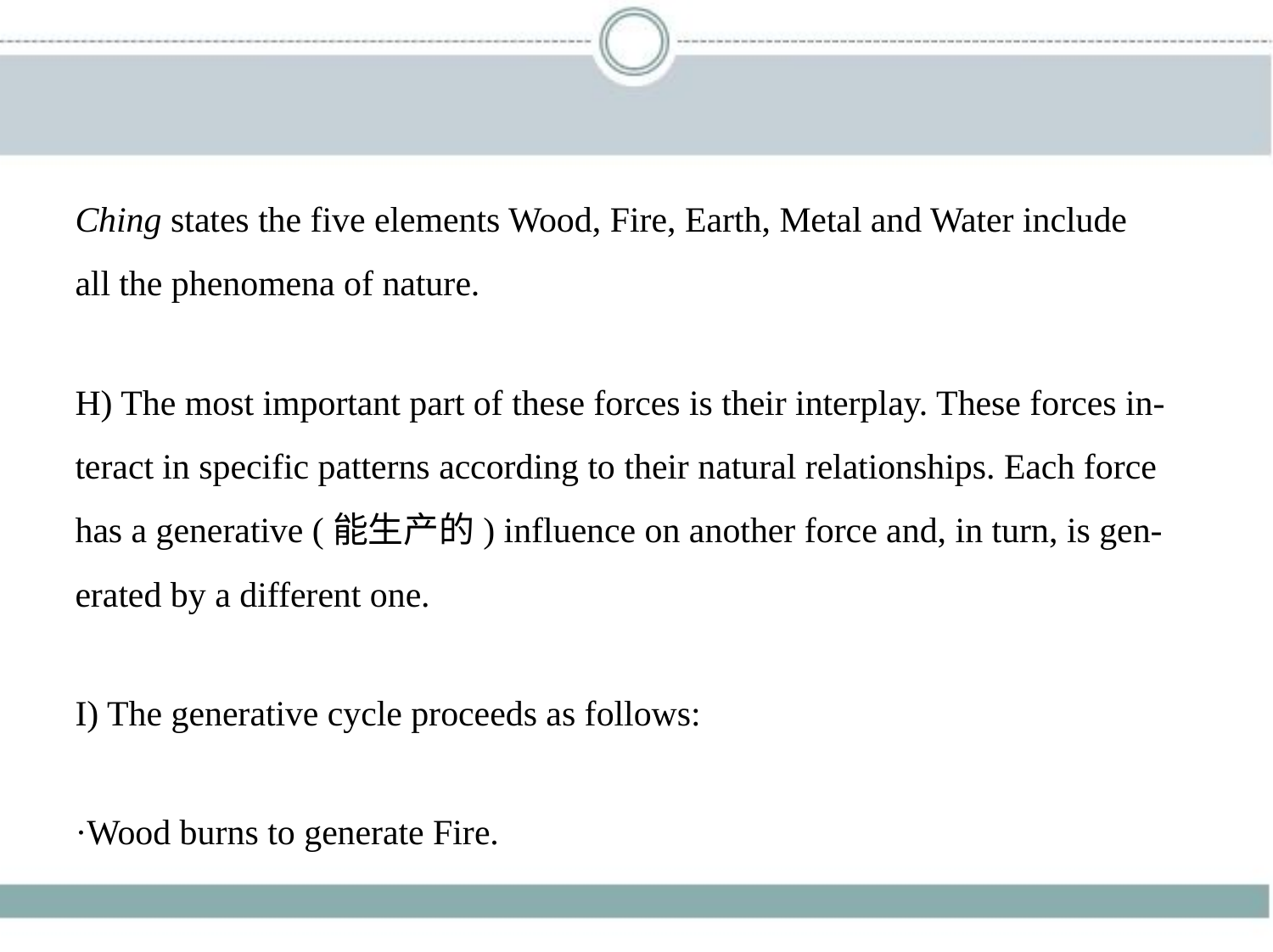

Ching states the five elements Wood, Fire, Earth, Metal and Water include
all the phenomena of nature.
H) The most important part of these forces is their interplay. These forces in-
teract in specific patterns according to their natural relationships. Each force
has a generative (能生产的) influence on another force and, in turn, is gen-
erated by a different one.
I) The generative cycle proceeds as follows:
·Wood burns to generate Fire.